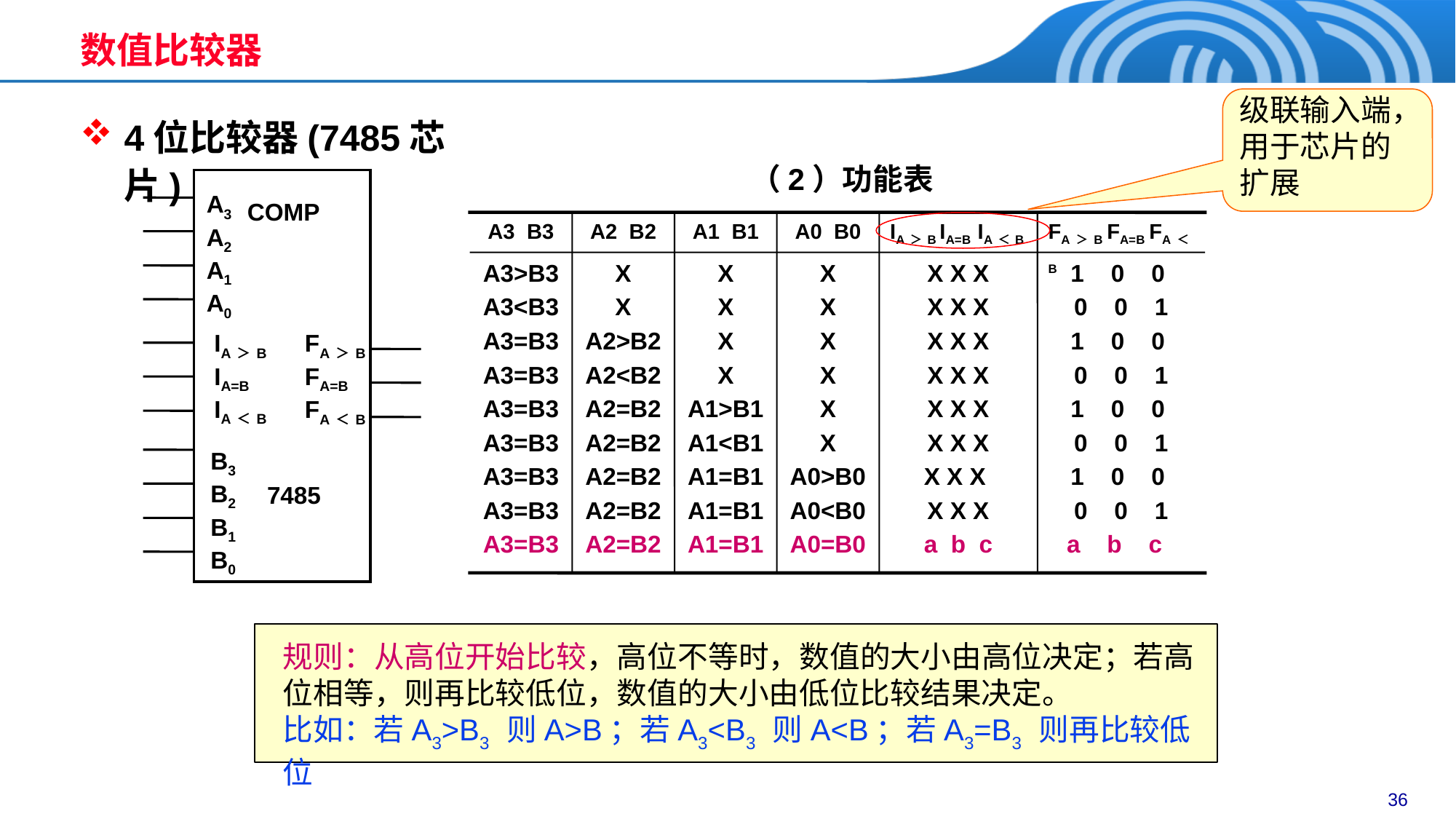

# 数值比较器
级联输入端，用于芯片的扩展

4位比较器(7485芯片)
（2）功能表
A3  B3

A2  B2

A1  B1

A0  B0

IA＞B IA=B  IA＜B

FA＞B FA=B FA＜B

A3>B3
A3<B3
A3=B3
A3=B3
A3=B3
A3=B3
A3=B3
A3=B3
A3=B3

X
X
A2>B2
A2<B2
A2=B2
A2=B2
A2=B2
A2=B2
A2=B2
X
X
X
X
A1>B1
A1<B1
A1=B1
A1=B1
A1=B1
X
X
X
X
X
X
A0>B0
A0<B0
A0=B0
X X X
X X X
X X X
X X X
X X X
X X X
X X X
X X X
a  b  c
1    0    0
0    0    1
1    0    0
0    0    1
1    0    0
0    0    1
1    0    0
0    0    1
a    b    c

A3
A2
A1
A0
COMP
IA＞B
IA=B
IA＜B
FA＞B
FA=B
FA＜B
B3
B2
B1
B0
7485

规则：从高位开始比较，高位不等时，数值的大小由高位决定；若高位相等，则再比较低位，数值的大小由低位比较结果决定。
比如：若A3>B3  则A>B；若A3<B3  则A<B；若A3=B3  则再比较低位